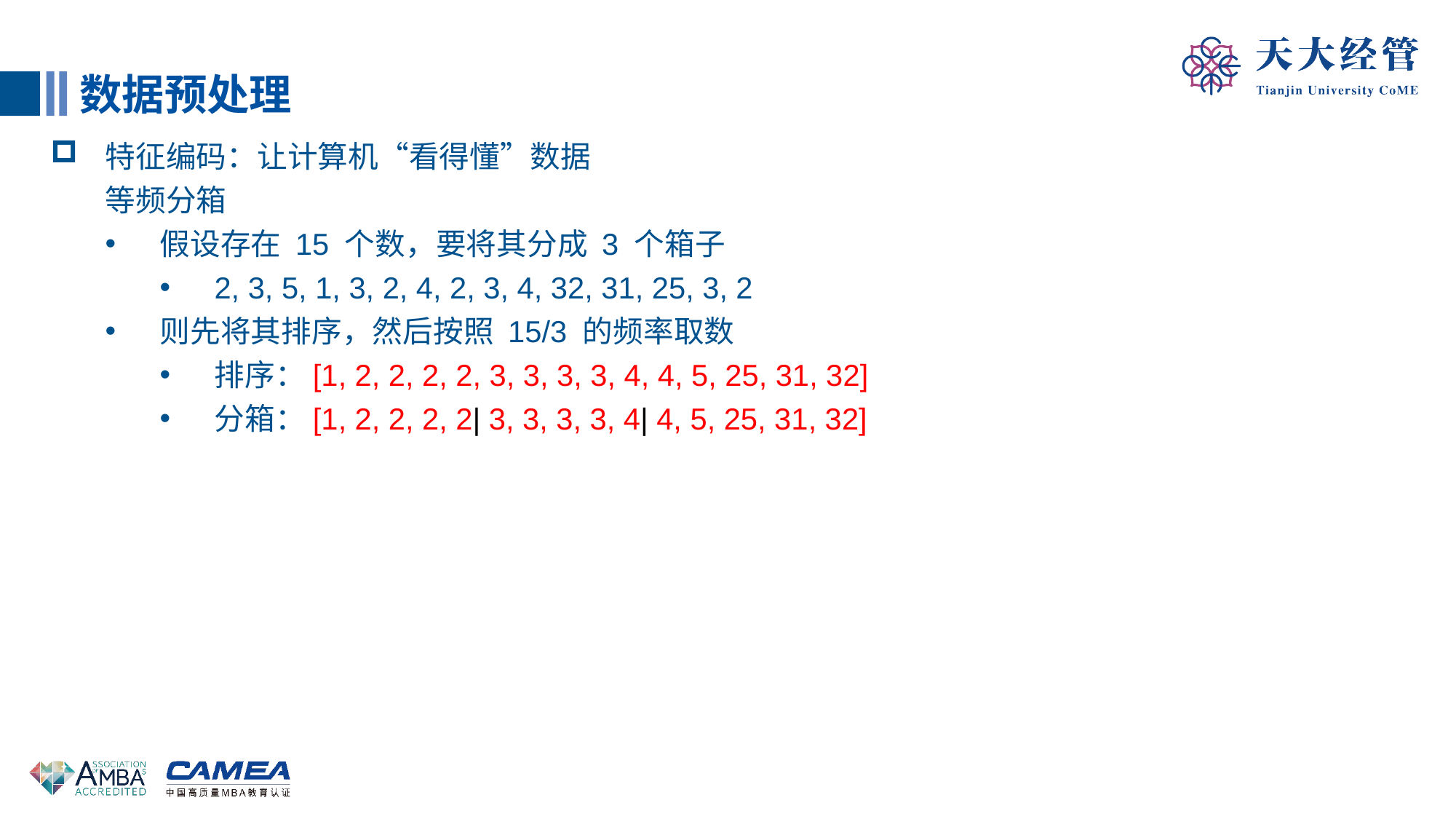

数据预处理

特征编码：让计算机“看得懂”数据
等频分箱
假设存在 15 个数，要将其分成 3 个箱子
2, 3, 5, 1, 3, 2, 4, 2, 3, 4, 32, 31, 25, 3, 2
则先将其排序，然后按照 15/3 的频率取数
排序：[1, 2, 2, 2, 2, 3, 3, 3, 3, 4, 4, 5, 25, 31, 32]
分箱：[1, 2, 2, 2, 2| 3, 3, 3, 3, 4| 4, 5, 25, 31, 32]